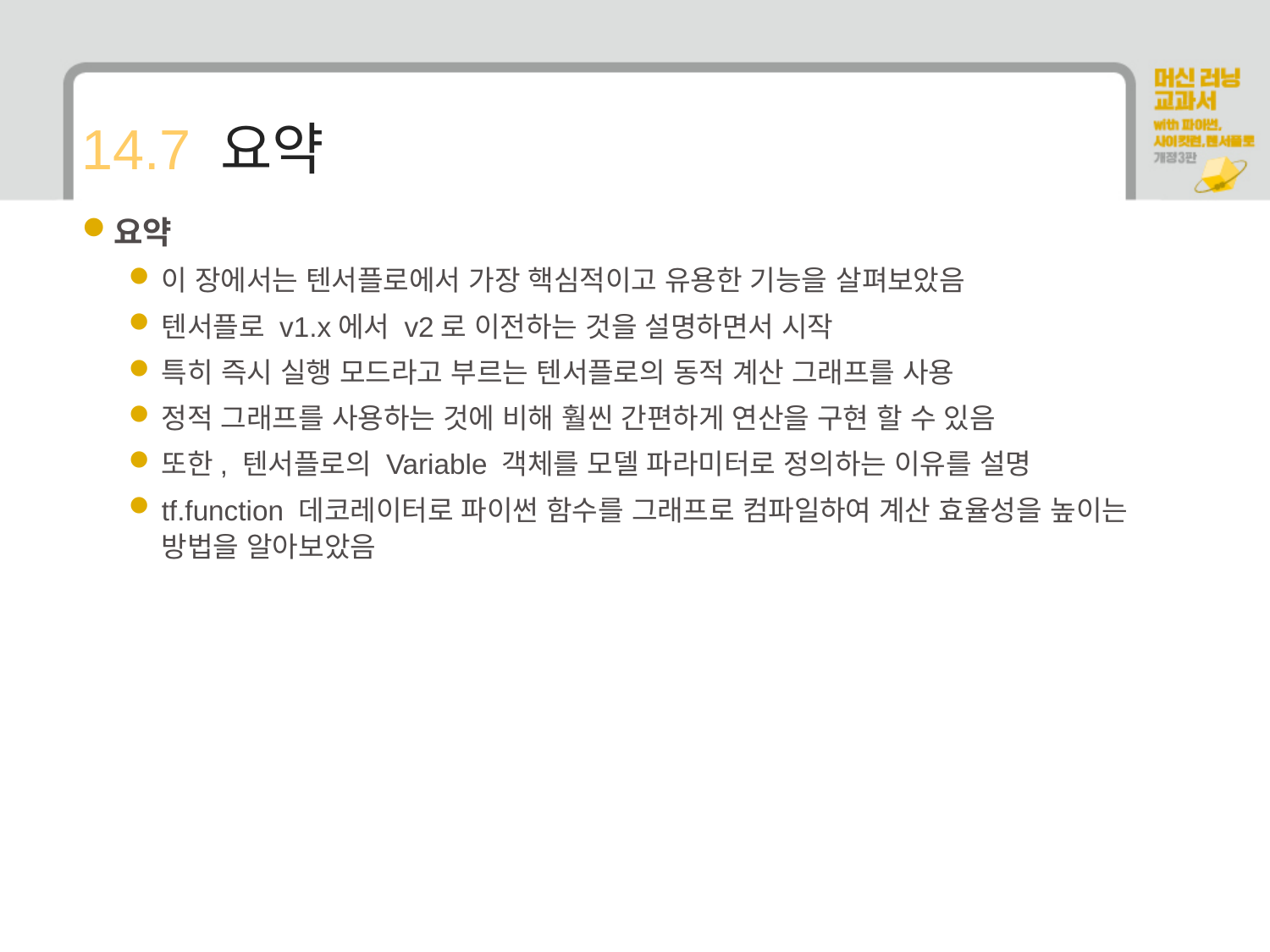

# 14.7 요약
요약
이 장에서는 텐서플로에서 가장 핵심적이고 유용한 기능을 살펴보았음
텐서플로 v1.x에서 v2로 이전하는 것을 설명하면서 시작
특히 즉시 실행 모드라고 부르는 텐서플로의 동적 계산 그래프를 사용
정적 그래프를 사용하는 것에 비해 훨씬 간편하게 연산을 구현 할 수 있음
또한, 텐서플로의 Variable 객체를 모델 파라미터로 정의하는 이유를 설명
tf.function 데코레이터로 파이썬 함수를 그래프로 컴파일하여 계산 효율성을 높이는 방법을 알아보았음